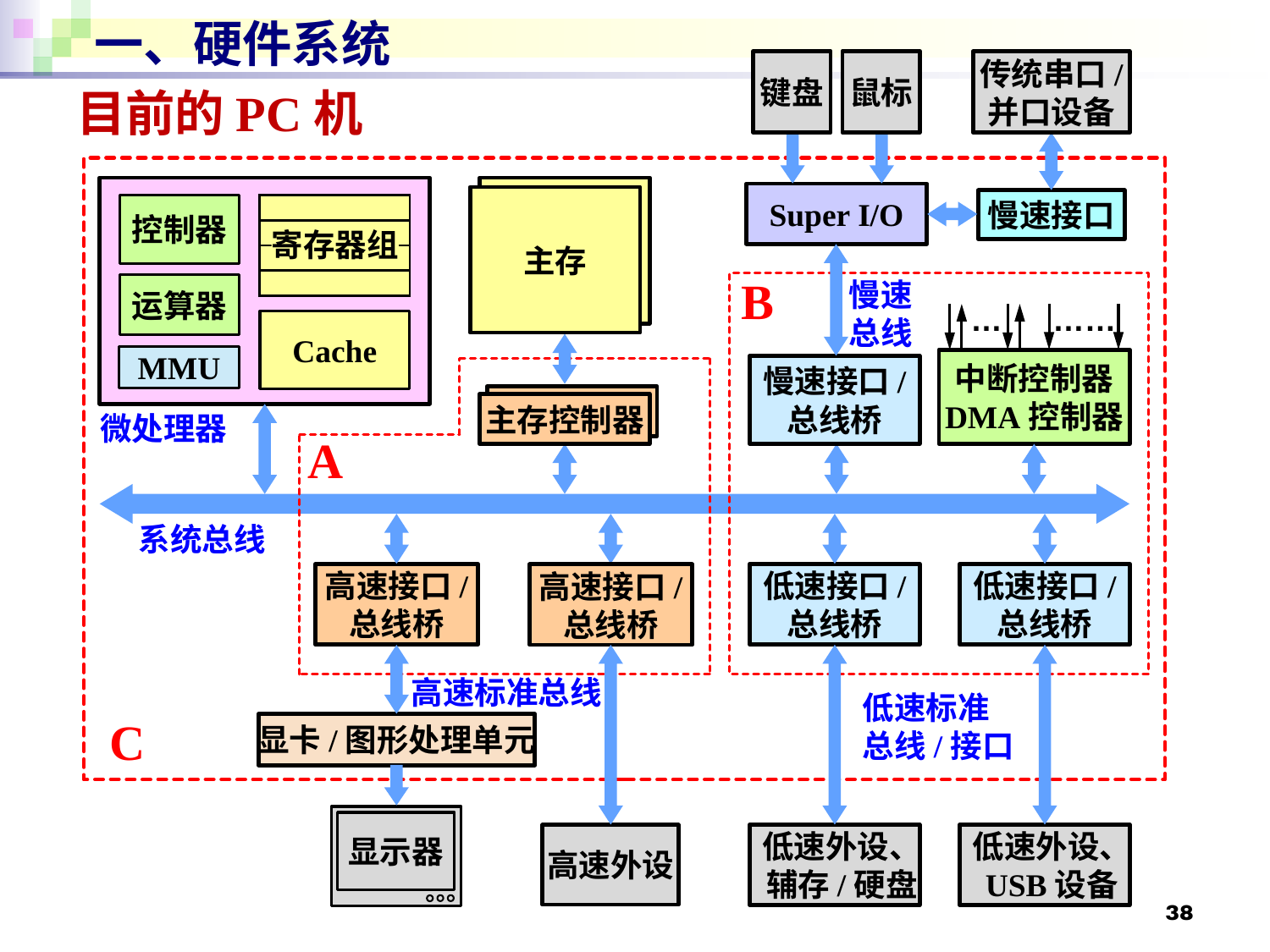

# 一、硬件系统
键盘
鼠标
传统串口/
并口设备
目前的PC机

Super I/O
主存
慢速接口
控制器
|  |
| --- |
|  |
|  |
|  |

寄存器组
B
慢速
总线

运算器

……
…
Cache
MMU

中断控制器
DMA控制器
慢速接口/
总线桥

主存控制器
微处理器
A

系统总线

低速接口/
总线桥
低速接口/
总线桥
高速接口/
总线桥
高速接口/
总线桥

高速标准总线
低速标准
总线/接口
C
显卡/图形处理单元

显示器

低速外设、
辅存/硬盘
低速外设、
USB设备
高速外设
38